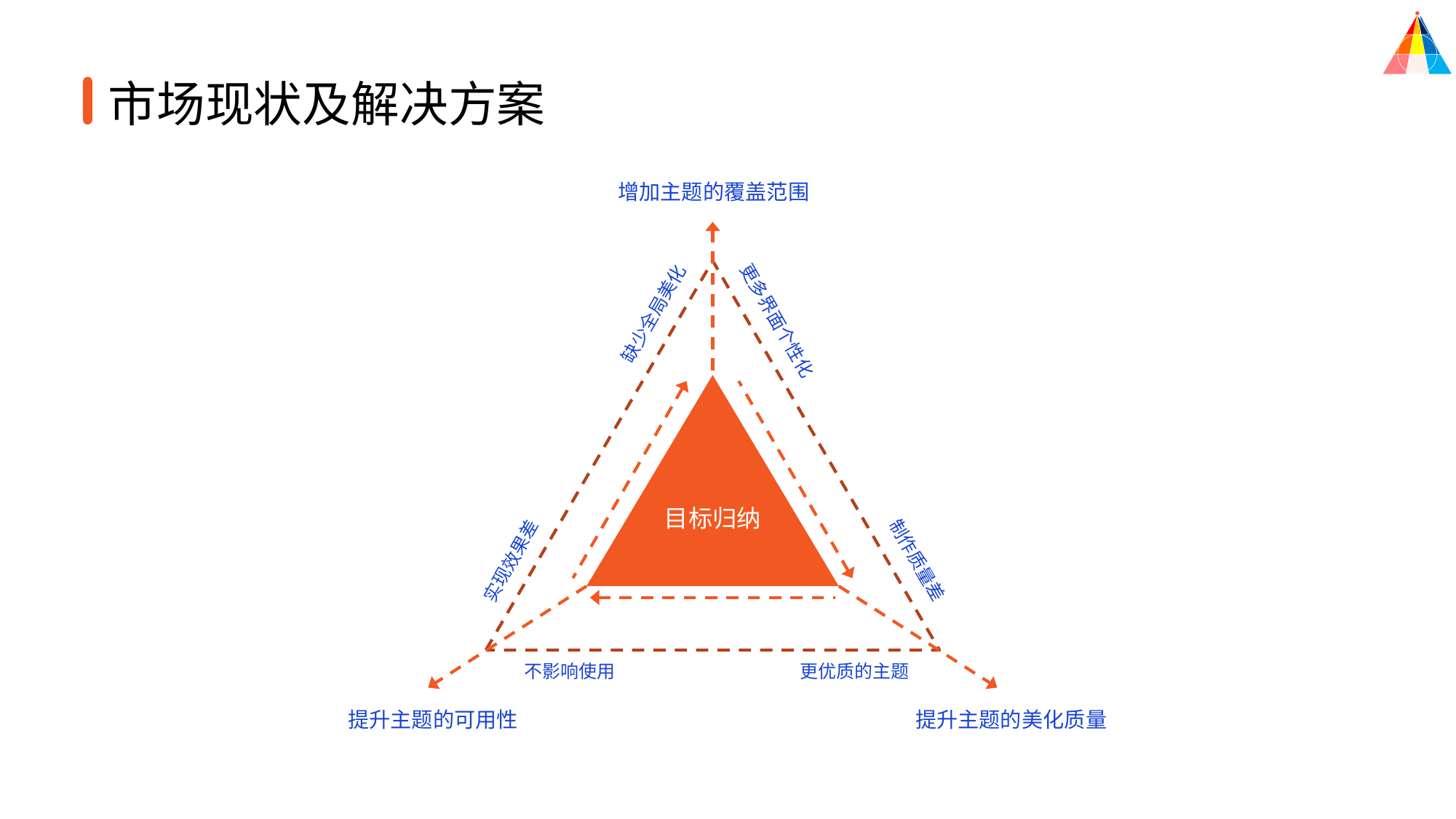

市场现状及解决方案

增加主题的覆盖范围

更多界面个性化

实现效果差
缺少全局美化
目标归纳
制作质量差

不影响使用
更优质的主题
提升主题的可用性
提升主题的美化质量